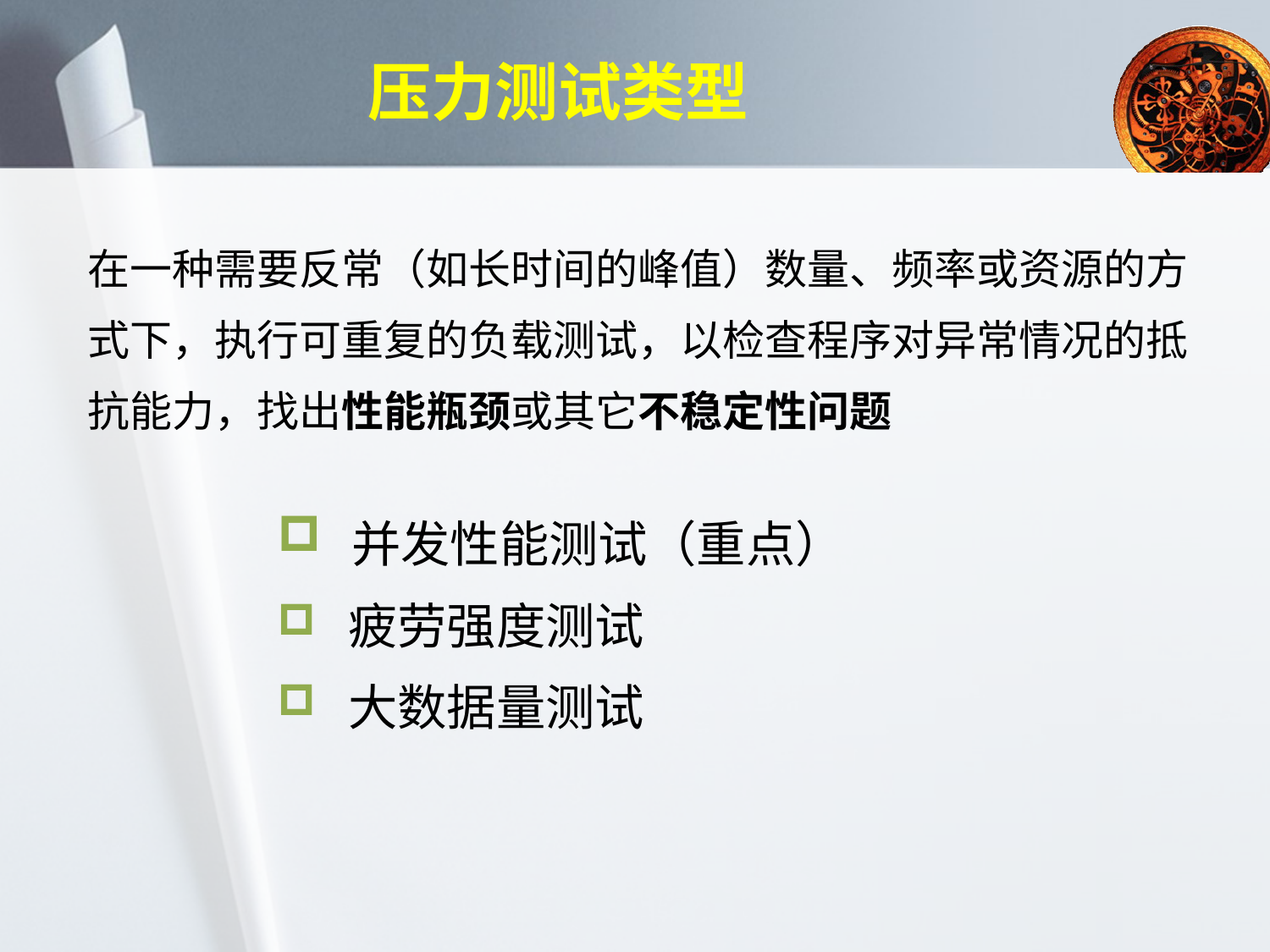

# 压力测试类型
在一种需要反常（如长时间的峰值）数量、频率或资源的方式下，执行可重复的负载测试，以检查程序对异常情况的抵抗能力，找出性能瓶颈或其它不稳定性问题
 并发性能测试（重点）
 疲劳强度测试
 大数据量测试